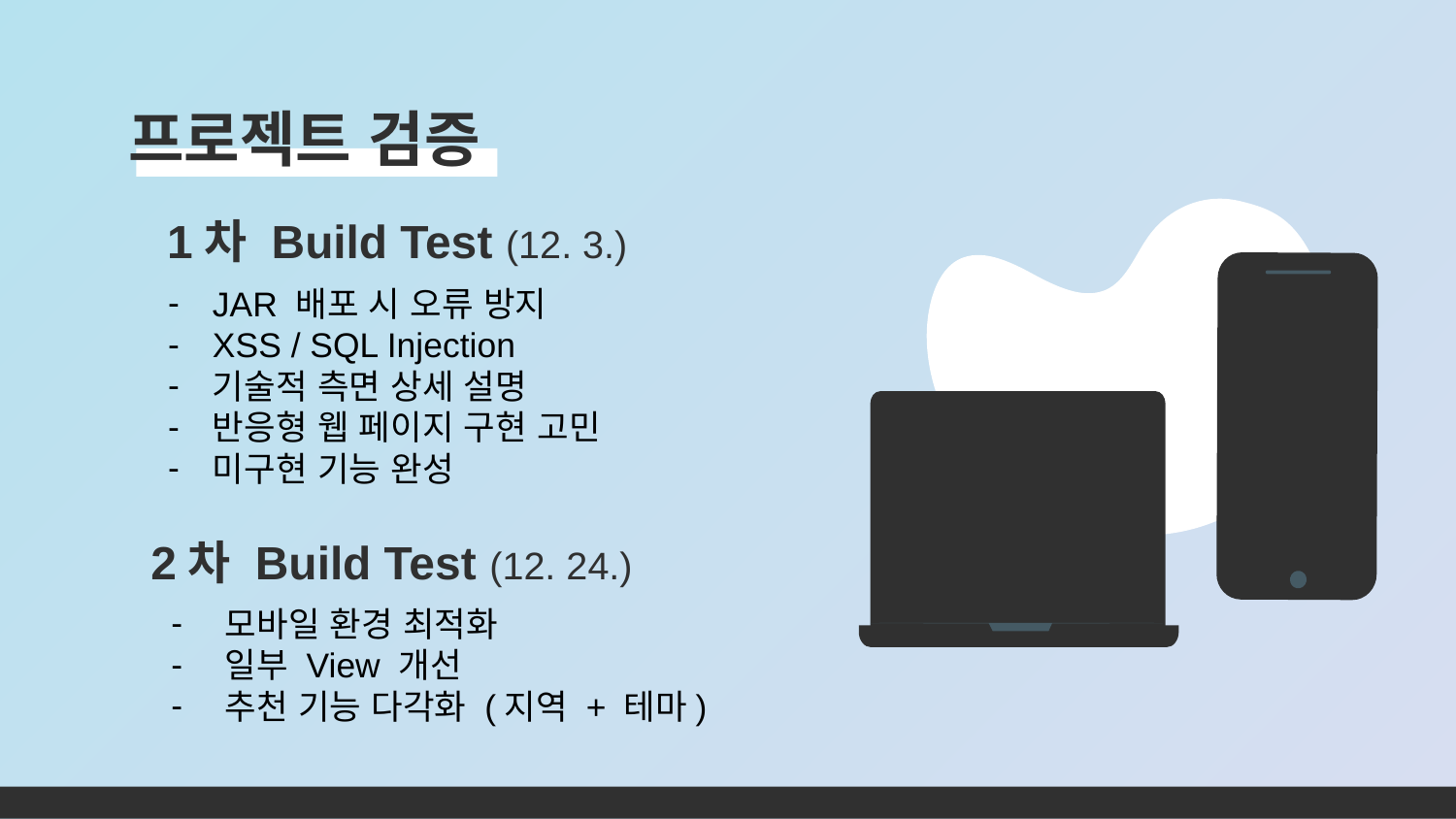

# 프로젝트 검증

1차 Build Test (12. 3.)

JAR 배포 시 오류 방지
XSS / SQL Injection
기술적 측면 상세 설명
반응형 웹 페이지 구현 고민
미구현 기능 완성

2차 Build Test (12. 24.)
모바일 환경 최적화
일부 View 개선
추천 기능 다각화 (지역 + 테마)